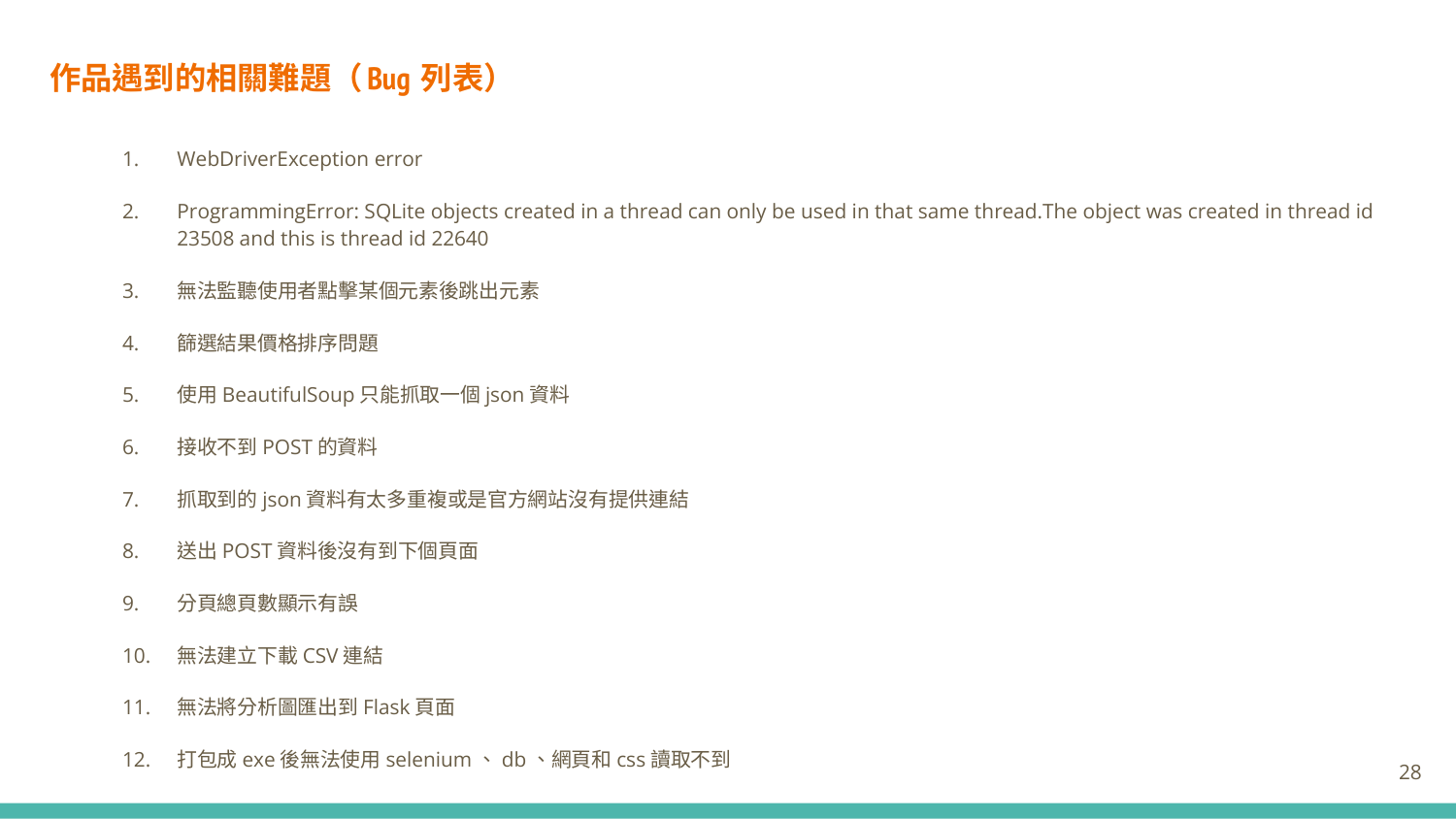

# 作品遇到的相關難題（Bug 列表）
WebDriverException error
ProgrammingError: SQLite objects created in a thread can only be used in that same thread.The object was created in thread id 23508 and this is thread id 22640
無法監聽使用者點擊某個元素後跳出元素
篩選結果價格排序問題
使用BeautifulSoup只能抓取一個json資料
接收不到POST的資料
抓取到的json資料有太多重複或是官方網站沒有提供連結
送出POST資料後沒有到下個頁面
分頁總頁數顯示有誤
無法建立下載CSV連結
無法將分析圖匯出到Flask頁面
打包成exe後無法使用selenium、db、網頁和css讀取不到
28